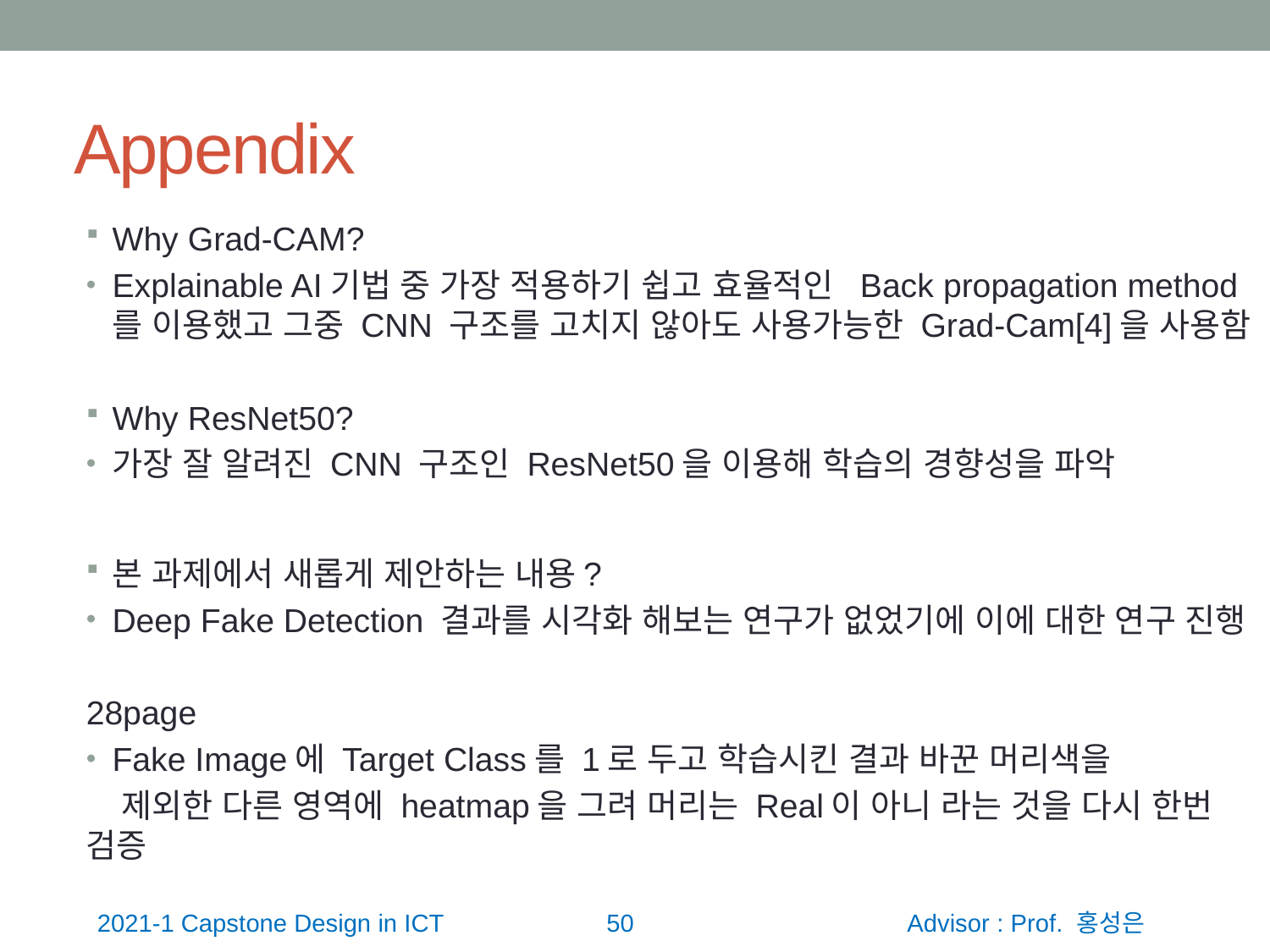

# Appendix
Why Grad-CAM?
Explainable AI기법 중 가장 적용하기 쉽고 효율적인  Back propagation method를 이용했고 그중 CNN 구조를 고치지 않아도 사용가능한 Grad-Cam[4]을 사용함

Why ResNet50?
가장 잘 알려진 CNN 구조인 ResNet50을 이용해 학습의 경향성을 파악

본 과제에서 새롭게 제안하는 내용?
Deep Fake Detection 결과를 시각화 해보는 연구가 없었기에 이에 대한 연구 진행

28page
Fake Image에 Target Class를 1로 두고 학습시킨 결과 바꾼 머리색을
   제외한 다른 영역에 heatmap을 그려 머리는 Real이 아니 라는 것을 다시 한번 검증